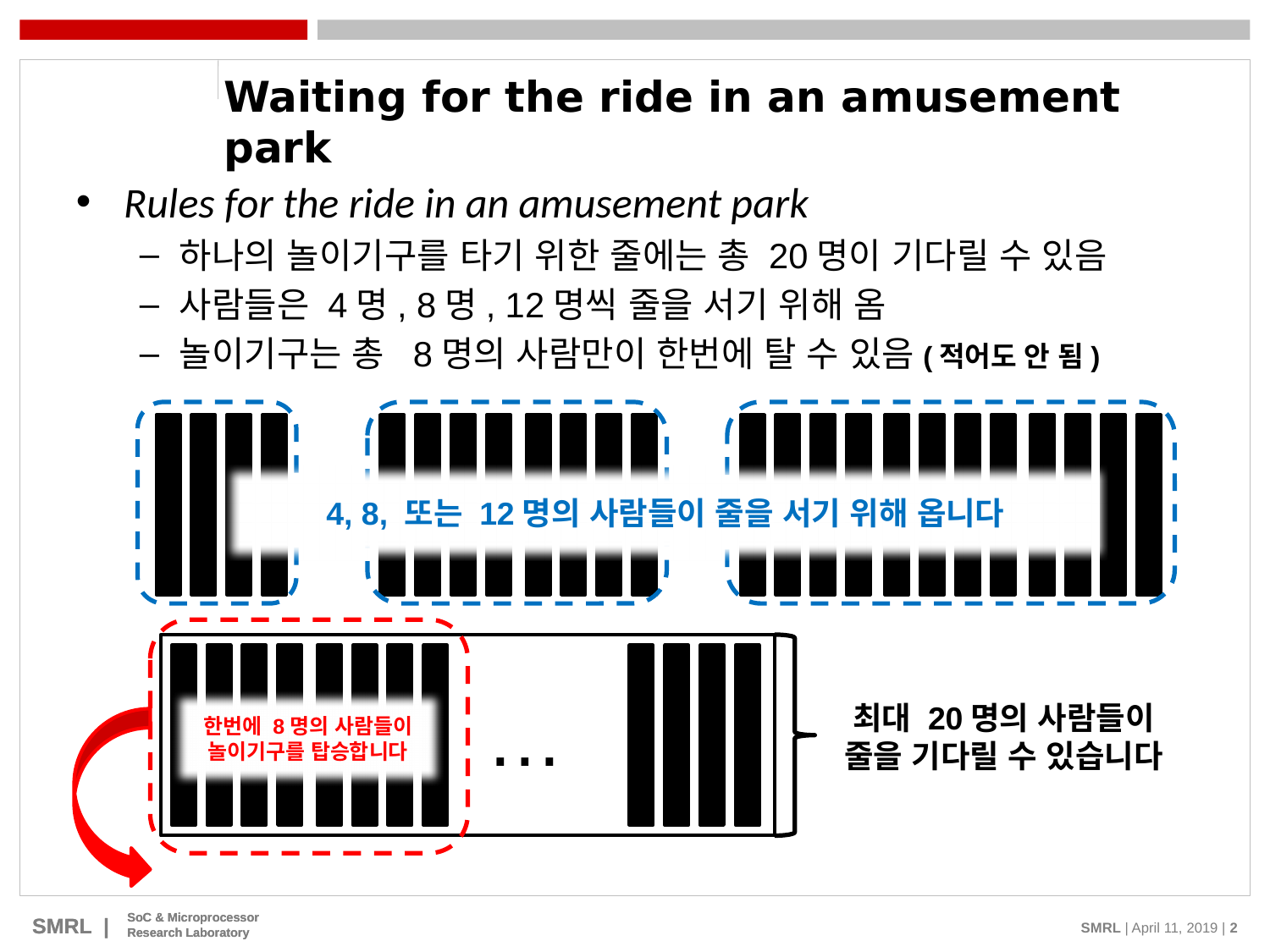

Waiting for the ride in an amusement park
Rules for the ride in an amusement park
하나의 놀이기구를 타기 위한 줄에는 총 20명이 기다릴 수 있음
사람들은 4명, 8명, 12명씩 줄을 서기 위해 옴
놀이기구는 총  8명의 사람만이 한번에 탈 수 있음(적어도 안 됨)

4, 8, 또는 12명의 사람들이 줄을 서기 위해 옵니다

             …

최대 20명의 사람들이
줄을 기다릴 수 있습니다
한번에 8명의 사람들이 놀이기구를 탑승합니다